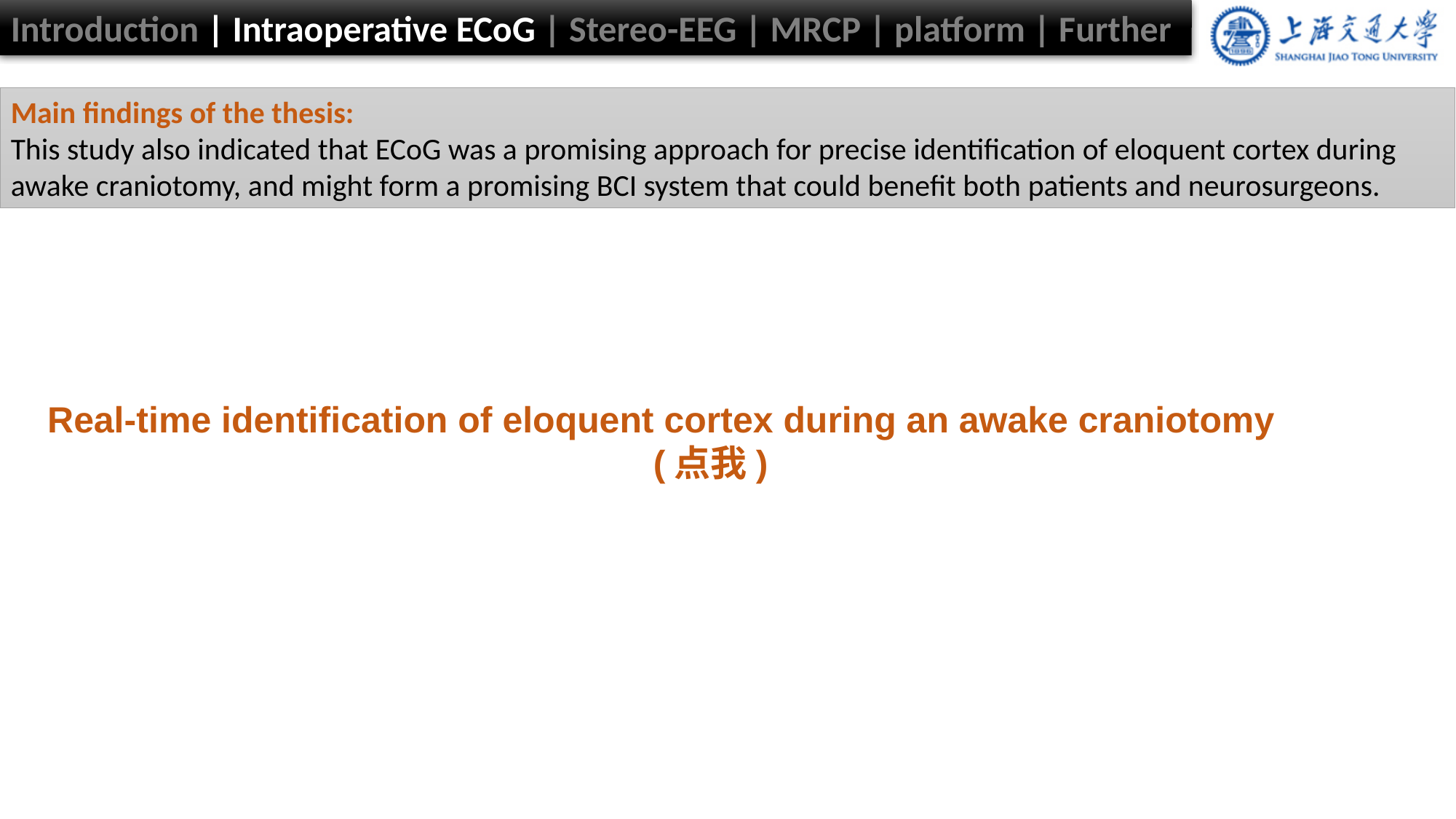

Introduction | Intraoperative ECoG | Stereo-EEG | MRCP | platform | Further

Main findings of the thesis:
This study also indicated that ECoG was a promising approach for precise identification of eloquent cortex during awake craniotomy, and might form a promising BCI system that could benefit both patients and neurosurgeons.
Real-time identification of eloquent cortex during an awake craniotomy
(点我)